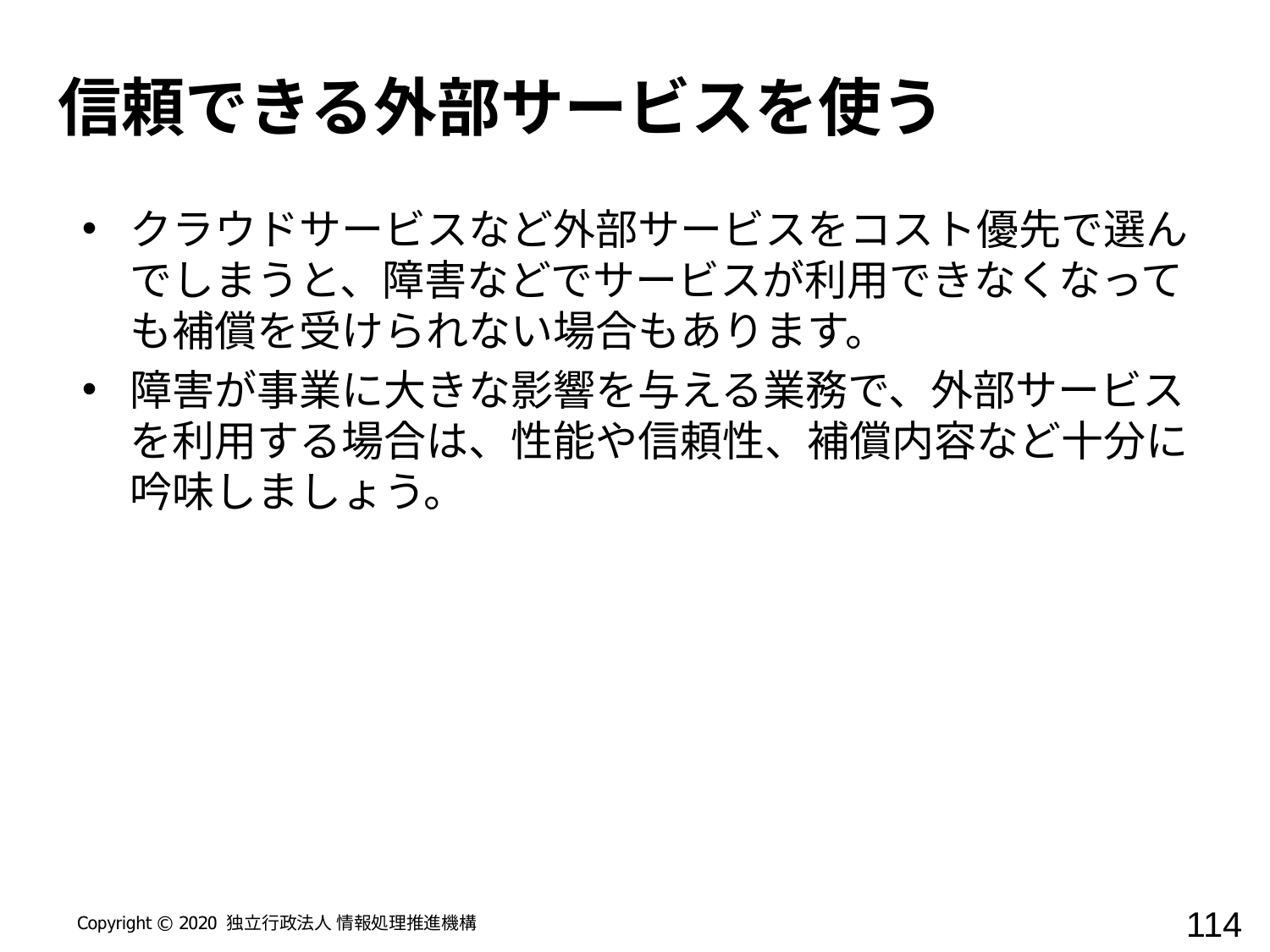

# 信頼できる外部サービスを使う
クラウドサービスなど外部サービスをコスト優先で選んでしまうと、障害などでサービスが利用できなくなっても補償を受けられない場合もあります。
障害が事業に大きな影響を与える業務で、外部サービスを利用する場合は、性能や信頼性、補償内容など十分に吟味しましょう。